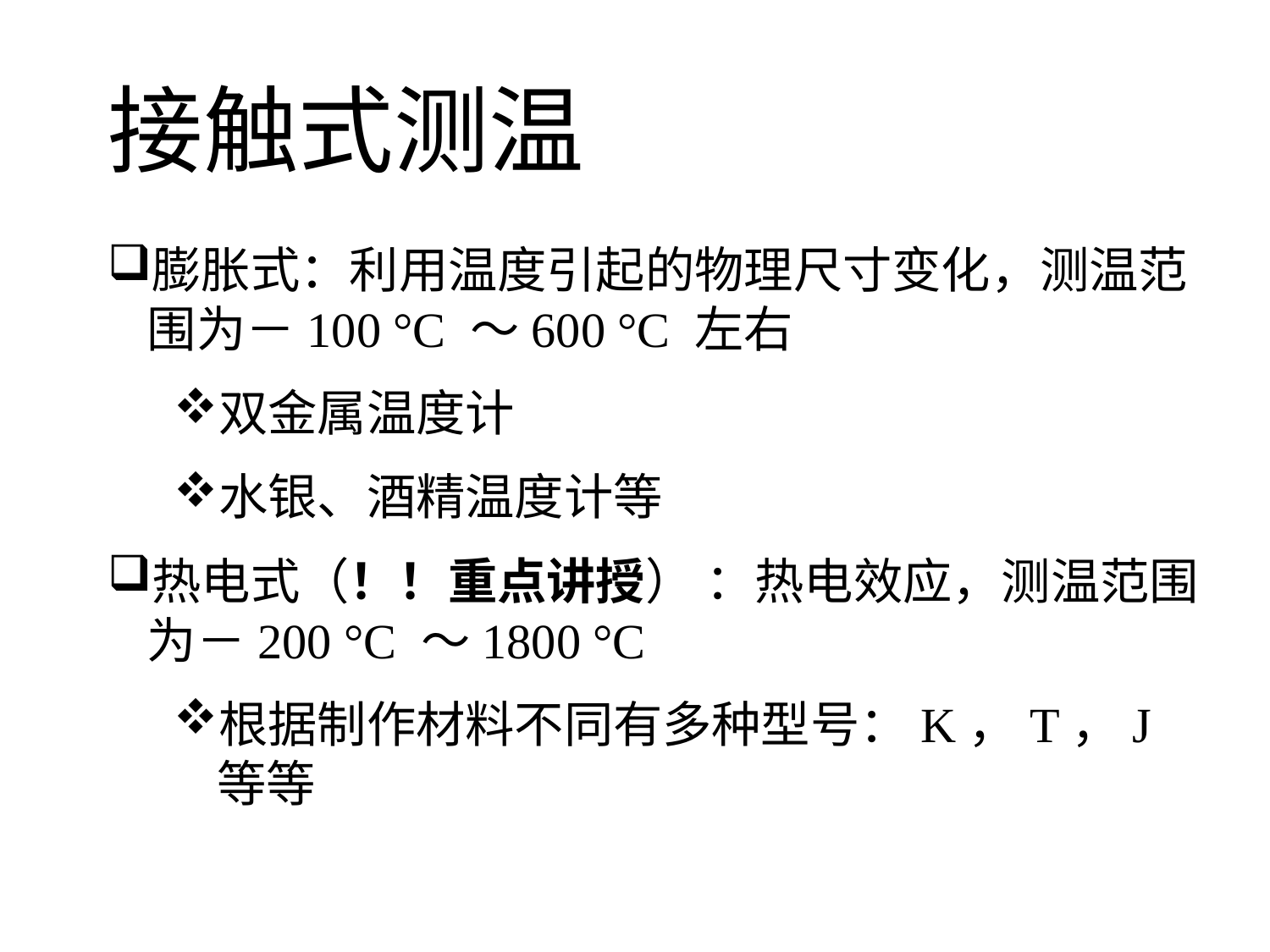

接触式测温
膨胀式：利用温度引起的物理尺寸变化，测温范围为－100 °C ～600 °C 左右
双金属温度计
水银、酒精温度计等
热电式（！！重点讲授） ：热电效应，测温范围为－200 °C ～1800 °C
根据制作材料不同有多种型号：K，T，J等等